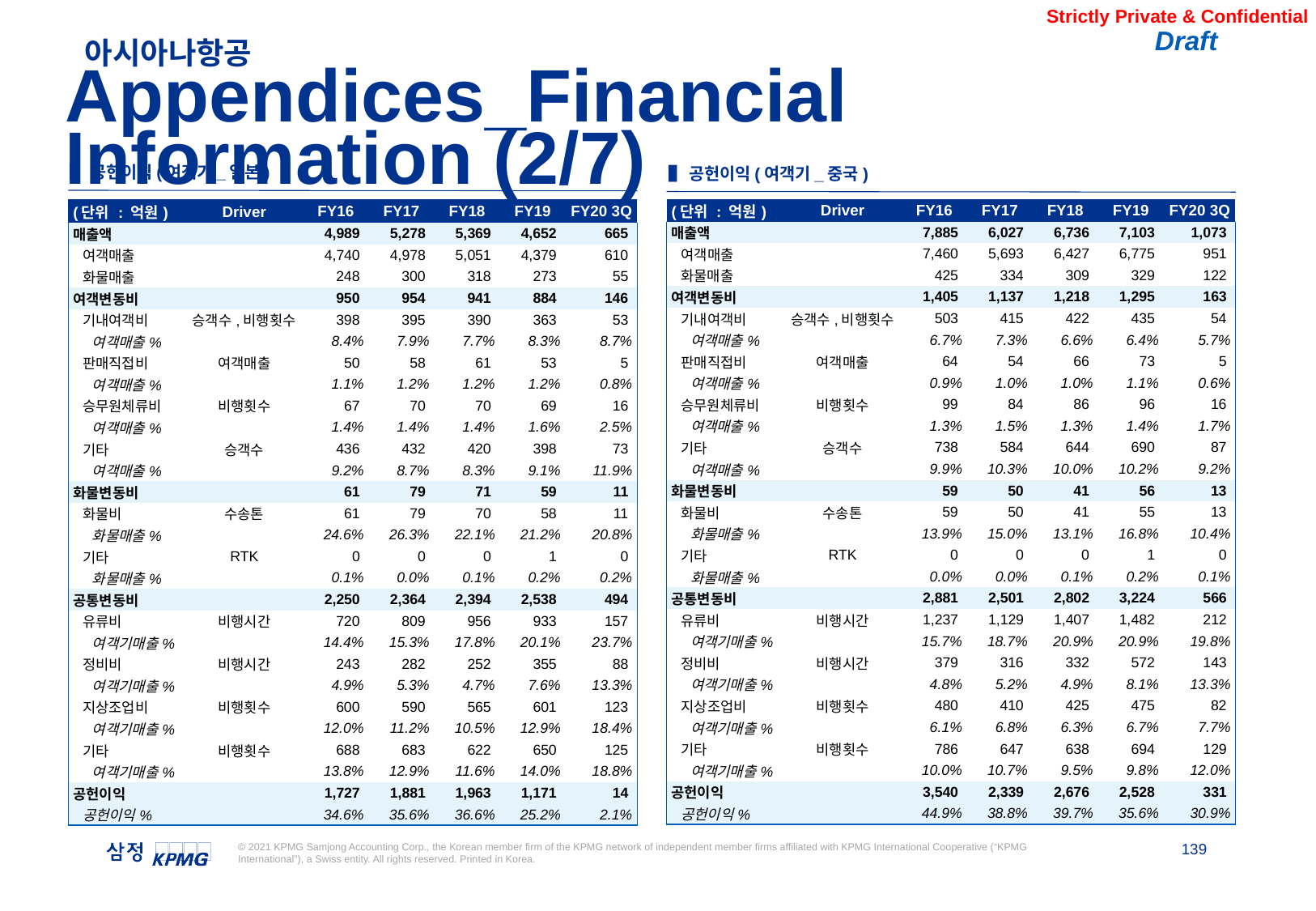

아시아나항공
Appendices_Financial Information (2/7)
▌공헌이익(여객기_일본)

▌공헌이익(여객기_중국)

| (단위 : 억원) | Driver | FY16 | FY17 | FY18 | FY19 | FY20 3Q |
| --- | --- | --- | --- | --- | --- | --- |
| 매출액 |  | 4,989 | 5,278 | 5,369 | 4,652 | 665 |
| 여객매출 |  | 4,740 | 4,978 | 5,051 | 4,379 | 610 |
| 화물매출 |  | 248 | 300 | 318 | 273 | 55 |
| 여객변동비 |  | 950 | 954 | 941 | 884 | 146 |
| 기내여객비 | 승객수,비행횟수 | 398 | 395 | 390 | 363 | 53 |
| 여객매출% |  | 8.4% | 7.9% | 7.7% | 8.3% | 8.7% |
| 판매직접비 | 여객매출 | 50 | 58 | 61 | 53 | 5 |
| 여객매출% |  | 1.1% | 1.2% | 1.2% | 1.2% | 0.8% |
| 승무원체류비 | 비행횟수 | 67 | 70 | 70 | 69 | 16 |
| 여객매출% |  | 1.4% | 1.4% | 1.4% | 1.6% | 2.5% |
| 기타 | 승객수 | 436 | 432 | 420 | 398 | 73 |
| 여객매출% |  | 9.2% | 8.7% | 8.3% | 9.1% | 11.9% |
| 화물변동비 |  | 61 | 79 | 71 | 59 | 11 |
| 화물비 | 수송톤 | 61 | 79 | 70 | 58 | 11 |
| 화물매출% |  | 24.6% | 26.3% | 22.1% | 21.2% | 20.8% |
| 기타 | RTK | 0 | 0 | 0 | 1 | 0 |
| 화물매출% |  | 0.1% | 0.0% | 0.1% | 0.2% | 0.2% |
| 공통변동비 |  | 2,250 | 2,364 | 2,394 | 2,538 | 494 |
| 유류비 | 비행시간 | 720 | 809 | 956 | 933 | 157 |
| 여객기매출% |  | 14.4% | 15.3% | 17.8% | 20.1% | 23.7% |
| 정비비 | 비행시간 | 243 | 282 | 252 | 355 | 88 |
| 여객기매출% |  | 4.9% | 5.3% | 4.7% | 7.6% | 13.3% |
| 지상조업비 | 비행횟수 | 600 | 590 | 565 | 601 | 123 |
| 여객기매출% |  | 12.0% | 11.2% | 10.5% | 12.9% | 18.4% |
| 기타 | 비행횟수 | 688 | 683 | 622 | 650 | 125 |
| 여객기매출% |  | 13.8% | 12.9% | 11.6% | 14.0% | 18.8% |
| 공헌이익 |  | 1,727 | 1,881 | 1,963 | 1,171 | 14 |
| 공헌이익% |  | 34.6% | 35.6% | 36.6% | 25.2% | 2.1% |
| (단위 : 억원) | Driver | FY16 | FY17 | FY18 | FY19 | FY20 3Q |
| --- | --- | --- | --- | --- | --- | --- |
| 매출액 |  | 7,885 | 6,027 | 6,736 | 7,103 | 1,073 |
| 여객매출 |  | 7,460 | 5,693 | 6,427 | 6,775 | 951 |
| 화물매출 |  | 425 | 334 | 309 | 329 | 122 |
| 여객변동비 |  | 1,405 | 1,137 | 1,218 | 1,295 | 163 |
| 기내여객비 | 승객수,비행횟수 | 503 | 415 | 422 | 435 | 54 |
| 여객매출% |  | 6.7% | 7.3% | 6.6% | 6.4% | 5.7% |
| 판매직접비 | 여객매출 | 64 | 54 | 66 | 73 | 5 |
| 여객매출% |  | 0.9% | 1.0% | 1.0% | 1.1% | 0.6% |
| 승무원체류비 | 비행횟수 | 99 | 84 | 86 | 96 | 16 |
| 여객매출% |  | 1.3% | 1.5% | 1.3% | 1.4% | 1.7% |
| 기타 | 승객수 | 738 | 584 | 644 | 690 | 87 |
| 여객매출% |  | 9.9% | 10.3% | 10.0% | 10.2% | 9.2% |
| 화물변동비 |  | 59 | 50 | 41 | 56 | 13 |
| 화물비 | 수송톤 | 59 | 50 | 41 | 55 | 13 |
| 화물매출% |  | 13.9% | 15.0% | 13.1% | 16.8% | 10.4% |
| 기타 | RTK | 0 | 0 | 0 | 1 | 0 |
| 화물매출% |  | 0.0% | 0.0% | 0.1% | 0.2% | 0.1% |
| 공통변동비 |  | 2,881 | 2,501 | 2,802 | 3,224 | 566 |
| 유류비 | 비행시간 | 1,237 | 1,129 | 1,407 | 1,482 | 212 |
| 여객기매출% |  | 15.7% | 18.7% | 20.9% | 20.9% | 19.8% |
| 정비비 | 비행시간 | 379 | 316 | 332 | 572 | 143 |
| 여객기매출% |  | 4.8% | 5.2% | 4.9% | 8.1% | 13.3% |
| 지상조업비 | 비행횟수 | 480 | 410 | 425 | 475 | 82 |
| 여객기매출% |  | 6.1% | 6.8% | 6.3% | 6.7% | 7.7% |
| 기타 | 비행횟수 | 786 | 647 | 638 | 694 | 129 |
| 여객기매출% |  | 10.0% | 10.7% | 9.5% | 9.8% | 12.0% |
| 공헌이익 |  | 3,540 | 2,339 | 2,676 | 2,528 | 331 |
| 공헌이익% |  | 44.9% | 38.8% | 39.7% | 35.6% | 30.9% |